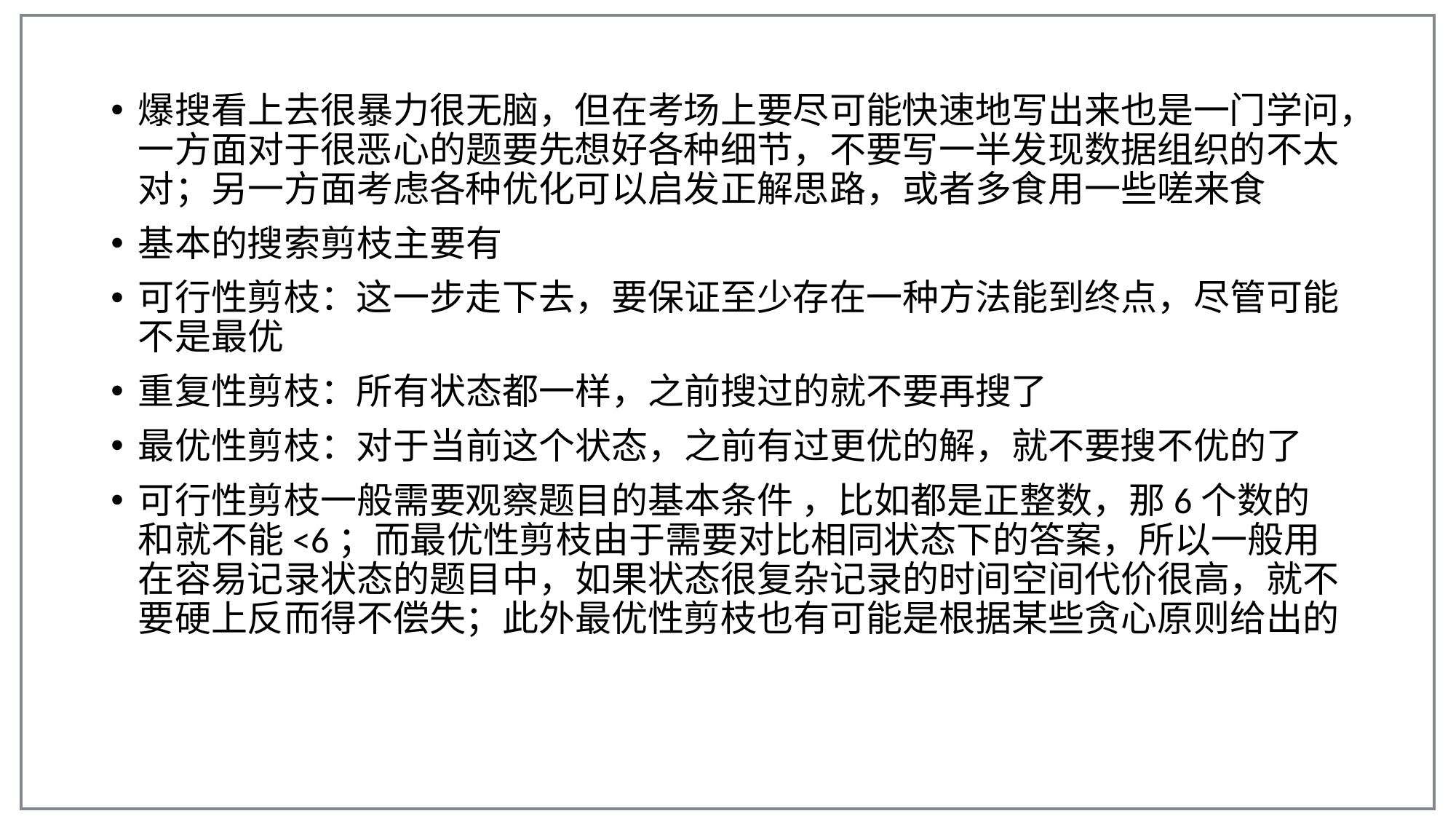

爆搜看上去很暴力很无脑，但在考场上要尽可能快速地写出来也是一门学问，一方面对于很恶心的题要先想好各种细节，不要写一半发现数据组织的不太对；另一方面考虑各种优化可以启发正解思路，或者多食用一些嗟来食
基本的搜索剪枝主要有
可行性剪枝：这一步走下去，要保证至少存在一种方法能到终点，尽管可能不是最优
重复性剪枝：所有状态都一样，之前搜过的就不要再搜了
最优性剪枝：对于当前这个状态，之前有过更优的解，就不要搜不优的了
可行性剪枝一般需要观察题目的基本条件 ，比如都是正整数，那6个数的和就不能<6；而最优性剪枝由于需要对比相同状态下的答案，所以一般用在容易记录状态的题目中，如果状态很复杂记录的时间空间代价很高，就不要硬上反而得不偿失；此外最优性剪枝也有可能是根据某些贪心原则给出的